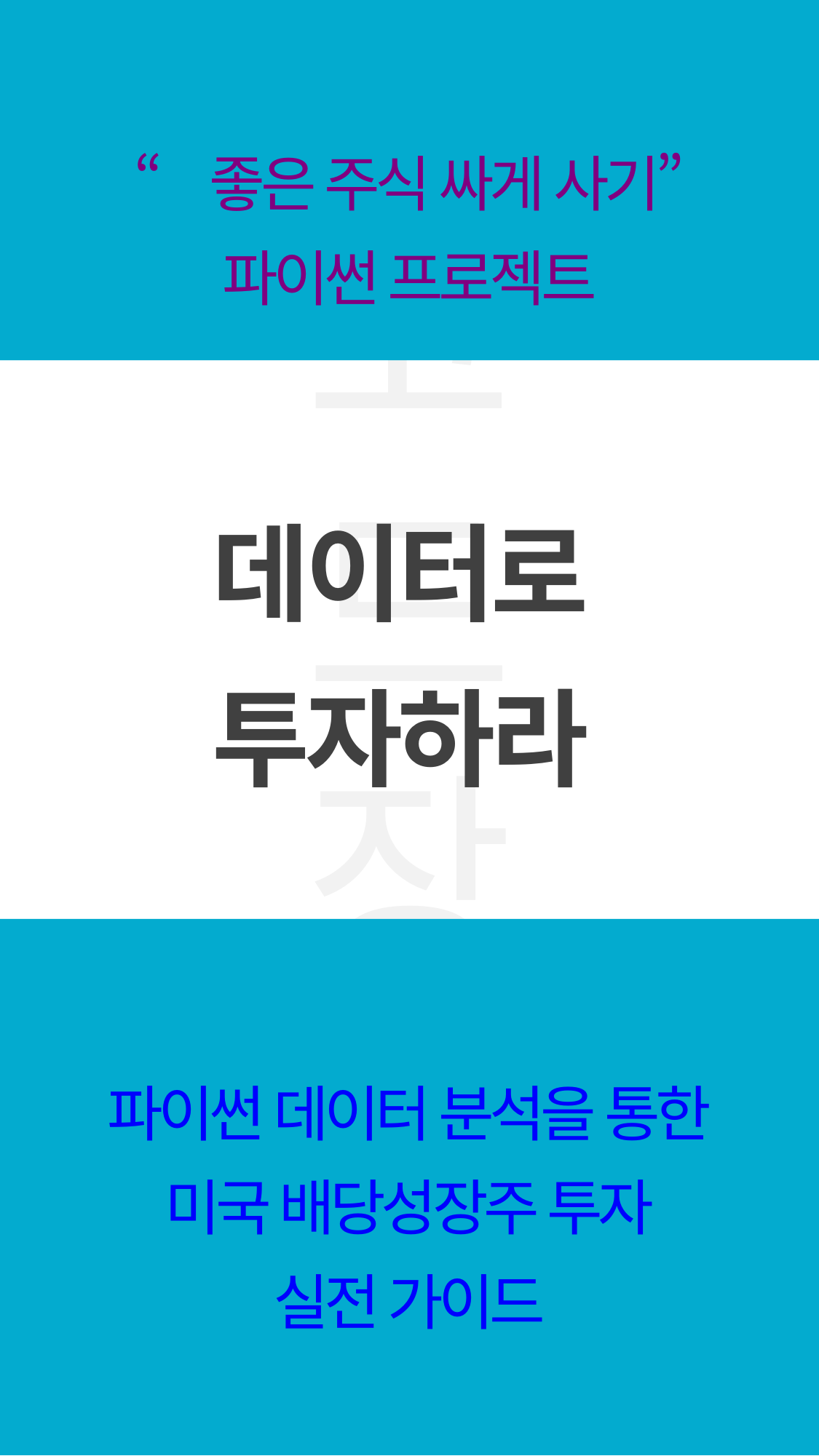

“좋은 주식 싸게 사기”
파이썬 프로젝트
데이터로
투자하라

파이썬 데이터 분석을 통한
미국 배당성장주 투자
실전 가이드